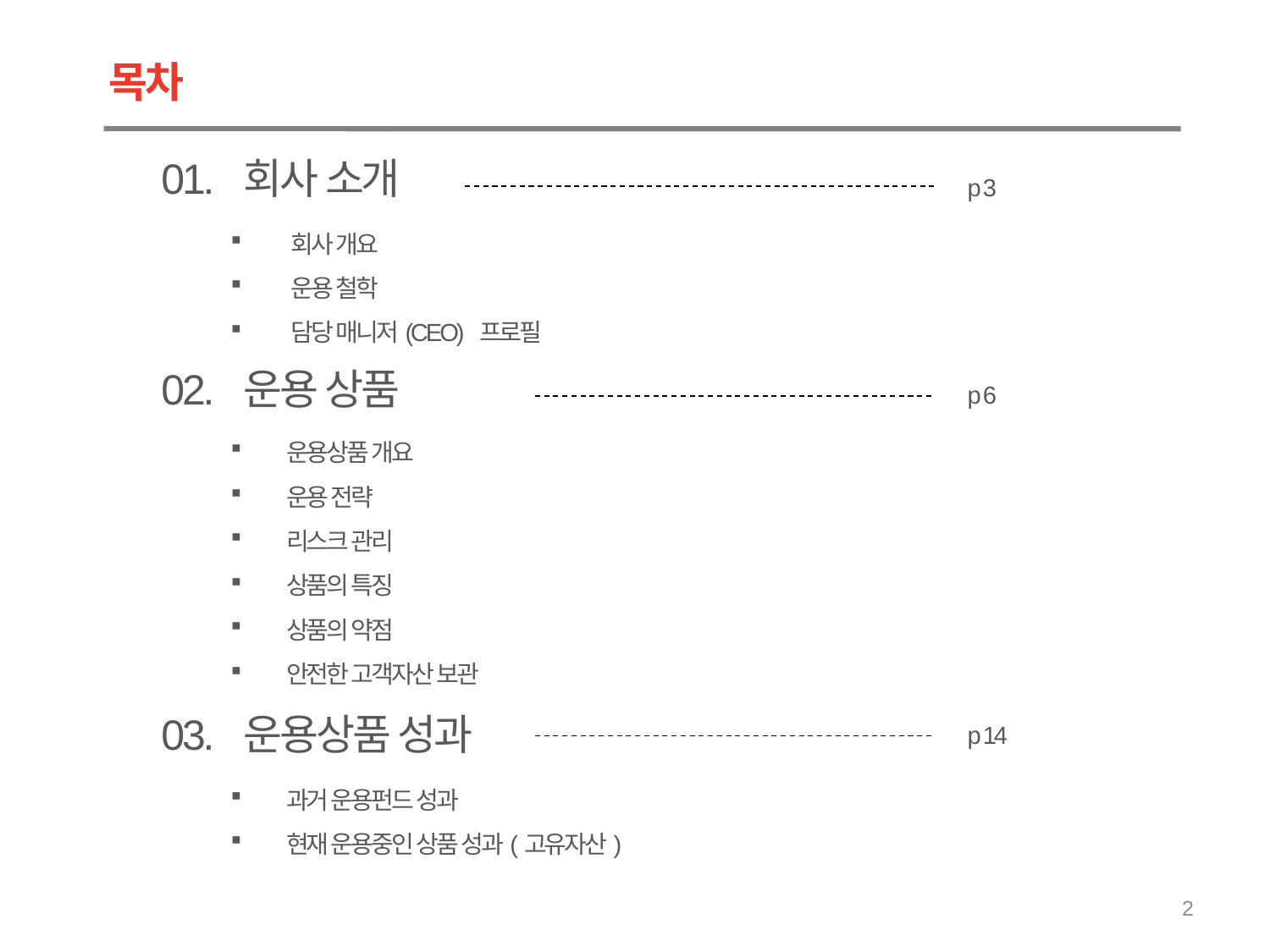

목차
01.  회사 소개
p 3
 회사 개요
 운용 철학
 담당 매니저(CEO)  프로필
02.  운용 상품
p 6
운용상품 개요
운용 전략
리스크 관리
상품의 특징
상품의 약점
안전한 고객자산 보관

03.  운용상품 성과
p 14
과거 운용펀드 성과
현재 운용중인 상품 성과(고유자산)
2